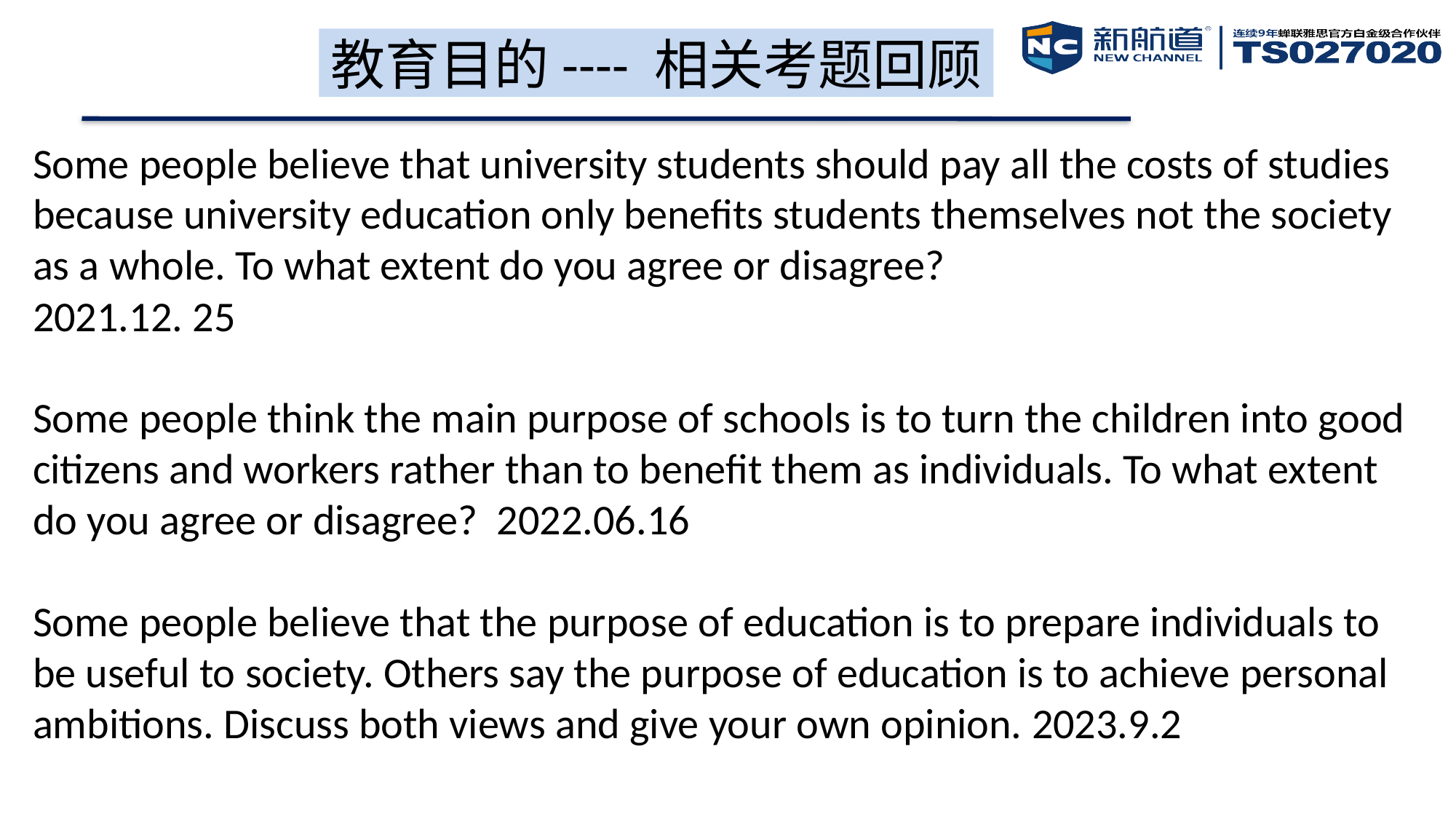

教育目的---- 相关考题回顾
Some people believe that university students should pay all the costs of studies because university education only benefits students themselves not the society as a whole. To what extent do you agree or disagree?
2021.12. 25

Some people think the main purpose of schools is to turn the children into good citizens and workers rather than to benefit them as individuals. To what extent do you agree or disagree?  2022.06.16

Some people believe that the purpose of education is to prepare individuals to be useful to society. Others say the purpose of education is to achieve personal ambitions. Discuss both views and give your own opinion. 2023.9.2